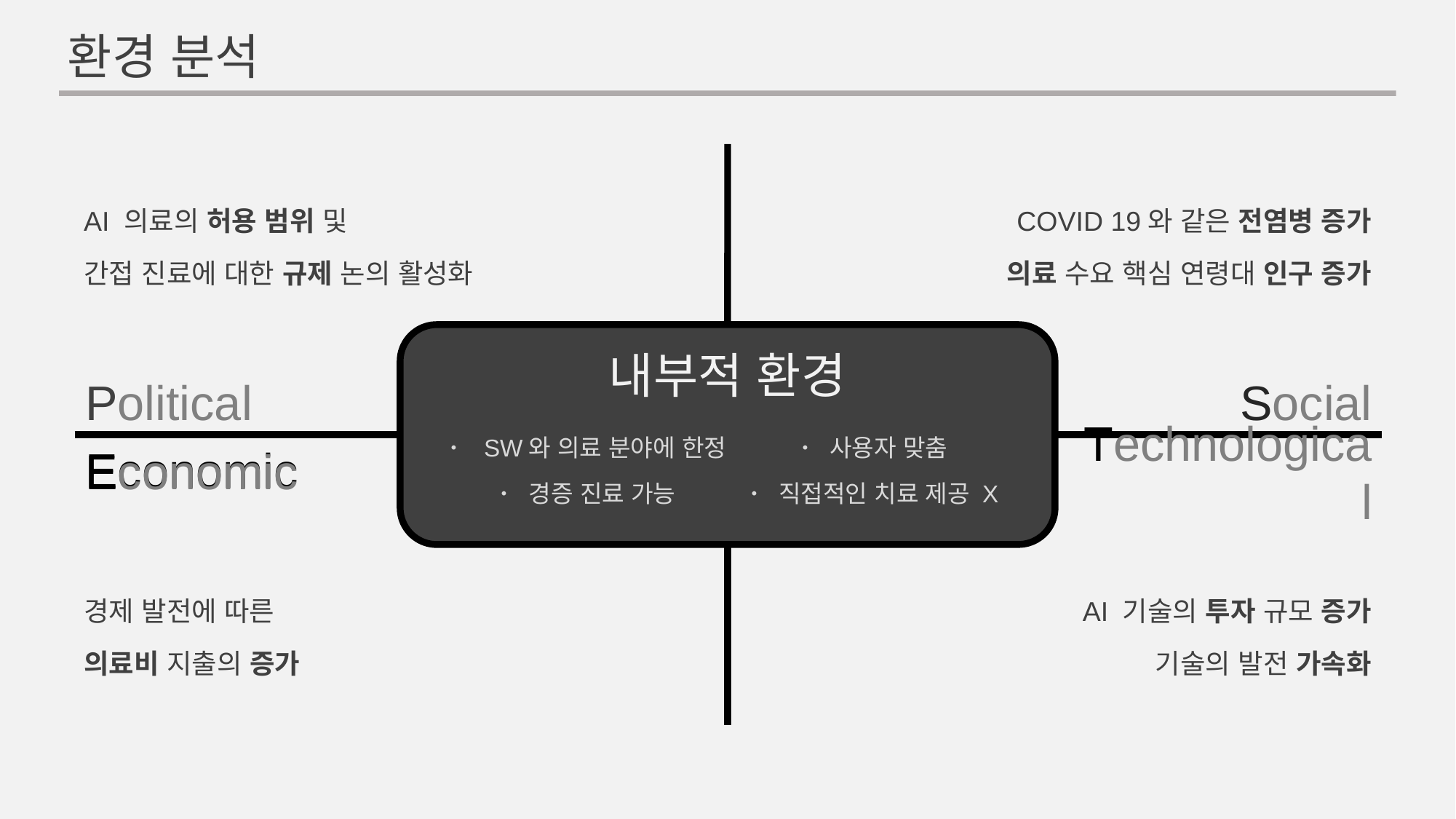

환경 분석

AI 의료의 허용 범위 및
간접 진료에 대한 규제 논의 활성화
COVID 19와 같은 전염병 증가
의료 수요 핵심 연령대 인구 증가

내부적 환경
Political
Social
ㆍ  SW와 의료 분야에 한정
ㆍ  경증 진료 가능

ㆍ  사용자 맞춤
ㆍ  직접적인 치료 제공 X
Economic
Economic
Technological
경제 발전에 따른
의료비 지출의 증가
AI 기술의 투자 규모 증가
기술의 발전 가속화